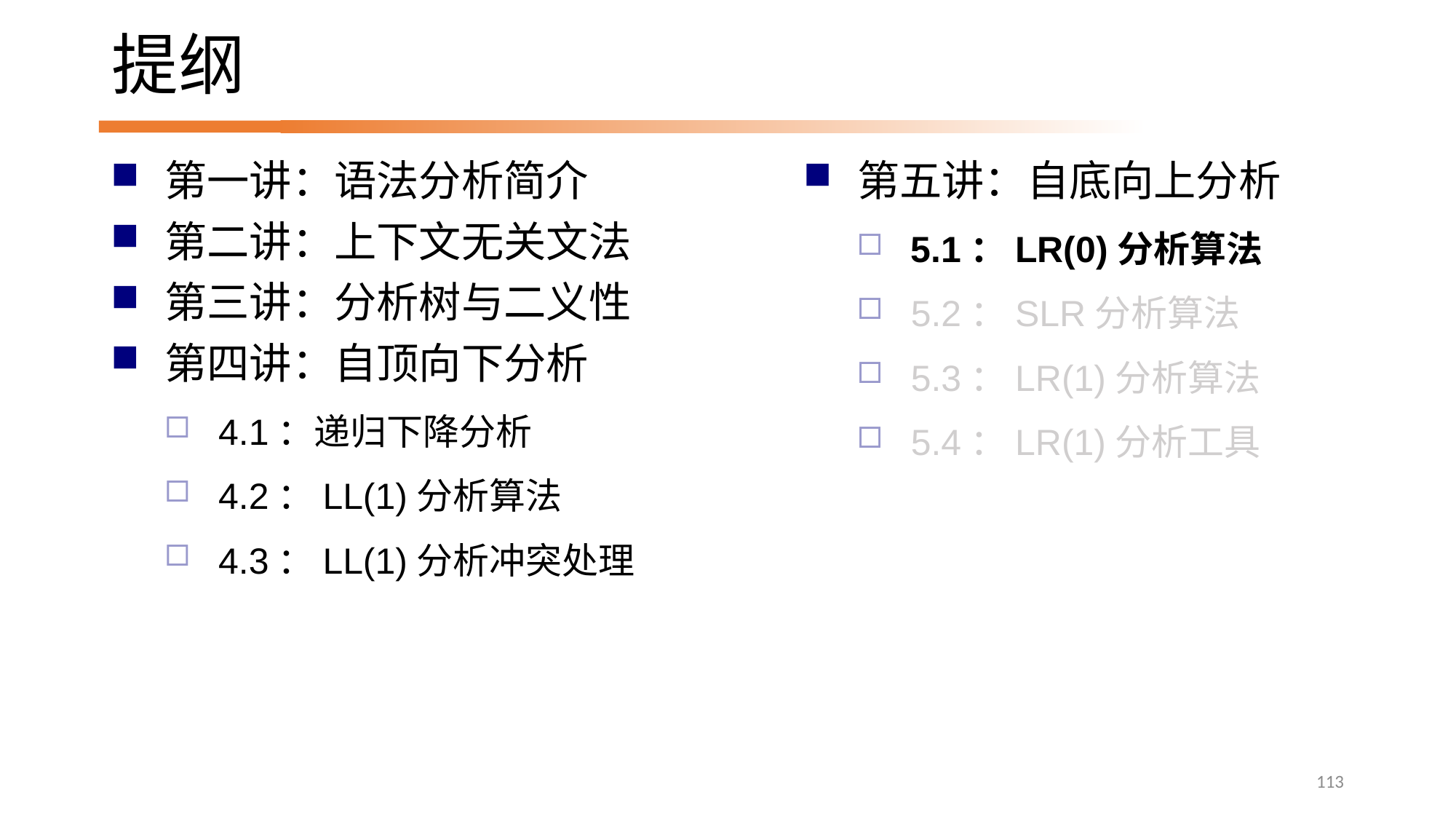

# 提纲
第一讲：语法分析简介
第二讲：上下文无关文法
第三讲：分析树与二义性
第四讲：自顶向下分析
4.1：递归下降分析
4.2：LL(1)分析算法
4.3：LL(1)分析冲突处理
第五讲：自底向上分析
5.1：LR(0)分析算法
5.2：SLR分析算法
5.3：LR(1)分析算法
5.4：LR(1)分析工具
113